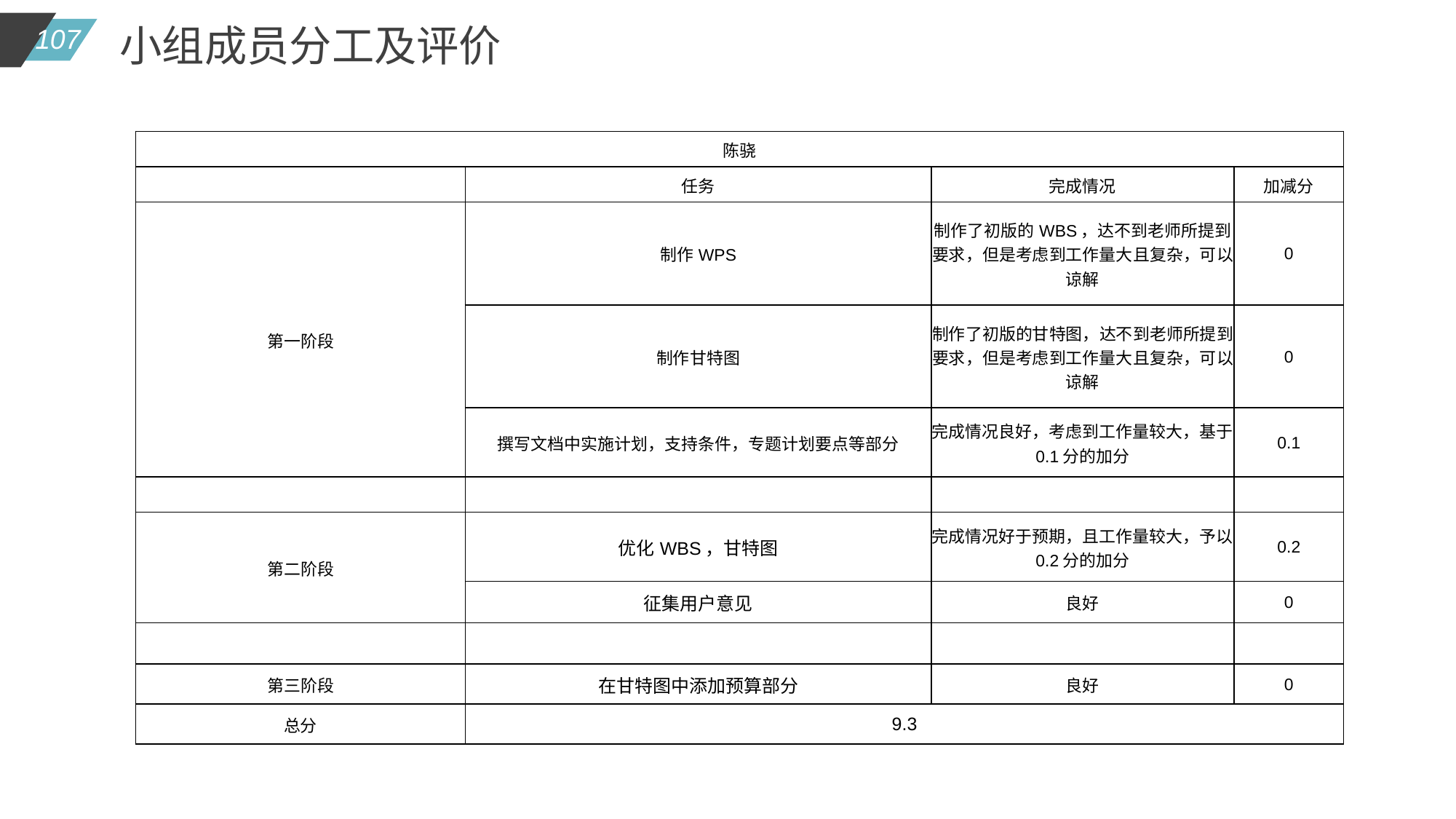

小组成员分工及评价
| 陈骁 |  |  |  |
| --- | --- | --- | --- |
|  | 任务 | 完成情况 | 加减分 |
| 第一阶段 | 制作WPS | 制作了初版的WBS，达不到老师所提到要求，但是考虑到工作量大且复杂，可以谅解 | 0 |
|  | 制作甘特图 | 制作了初版的甘特图，达不到老师所提到要求，但是考虑到工作量大且复杂，可以谅解 | 0 |
|  | 撰写文档中实施计划，支持条件，专题计划要点等部分 | 完成情况良好，考虑到工作量较大，基于0.1分的加分 | 0.1 |
|  |  |  |  |
| 第二阶段 | 优化WBS，甘特图 | 完成情况好于预期，且工作量较大，予以0.2分的加分 | 0.2 |
|  | 征集用户意见 | 良好 | 0 |
|  |  |  |  |
| 第三阶段 | 在甘特图中添加预算部分 | 良好 | 0 |
| 总分 | 9.3 |  |  |